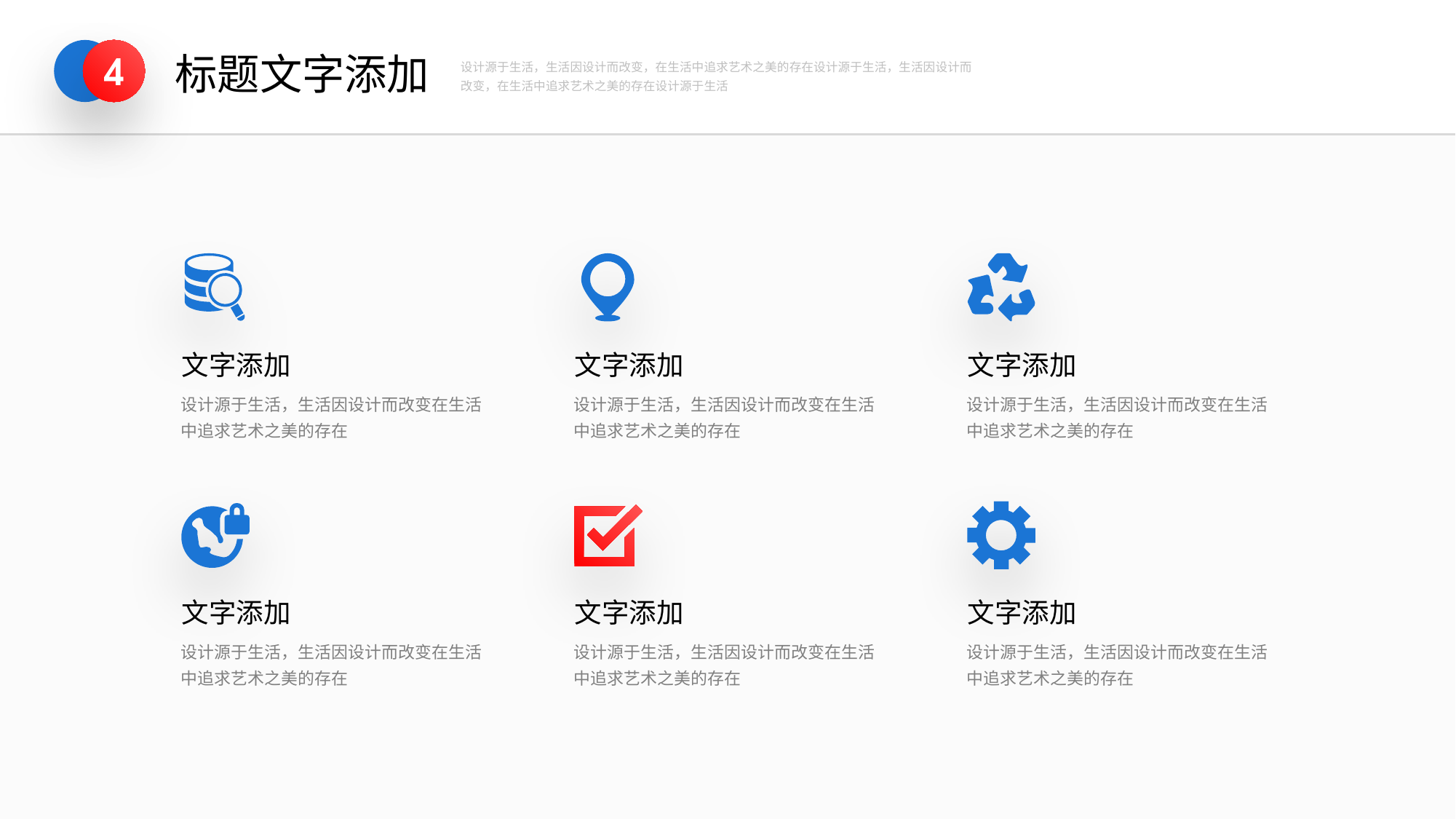

标题文字添加
4
设计源于生活，生活因设计而改变，在生活中追求艺术之美的存在设计源于生活，生活因设计而改变，在生活中追求艺术之美的存在设计源于生活

文字添加
设计源于生活，生活因设计而改变在生活中追求艺术之美的存在
文字添加
设计源于生活，生活因设计而改变在生活中追求艺术之美的存在
文字添加
设计源于生活，生活因设计而改变在生活中追求艺术之美的存在

文字添加
设计源于生活，生活因设计而改变在生活中追求艺术之美的存在
文字添加
设计源于生活，生活因设计而改变在生活中追求艺术之美的存在
文字添加
设计源于生活，生活因设计而改变在生活中追求艺术之美的存在